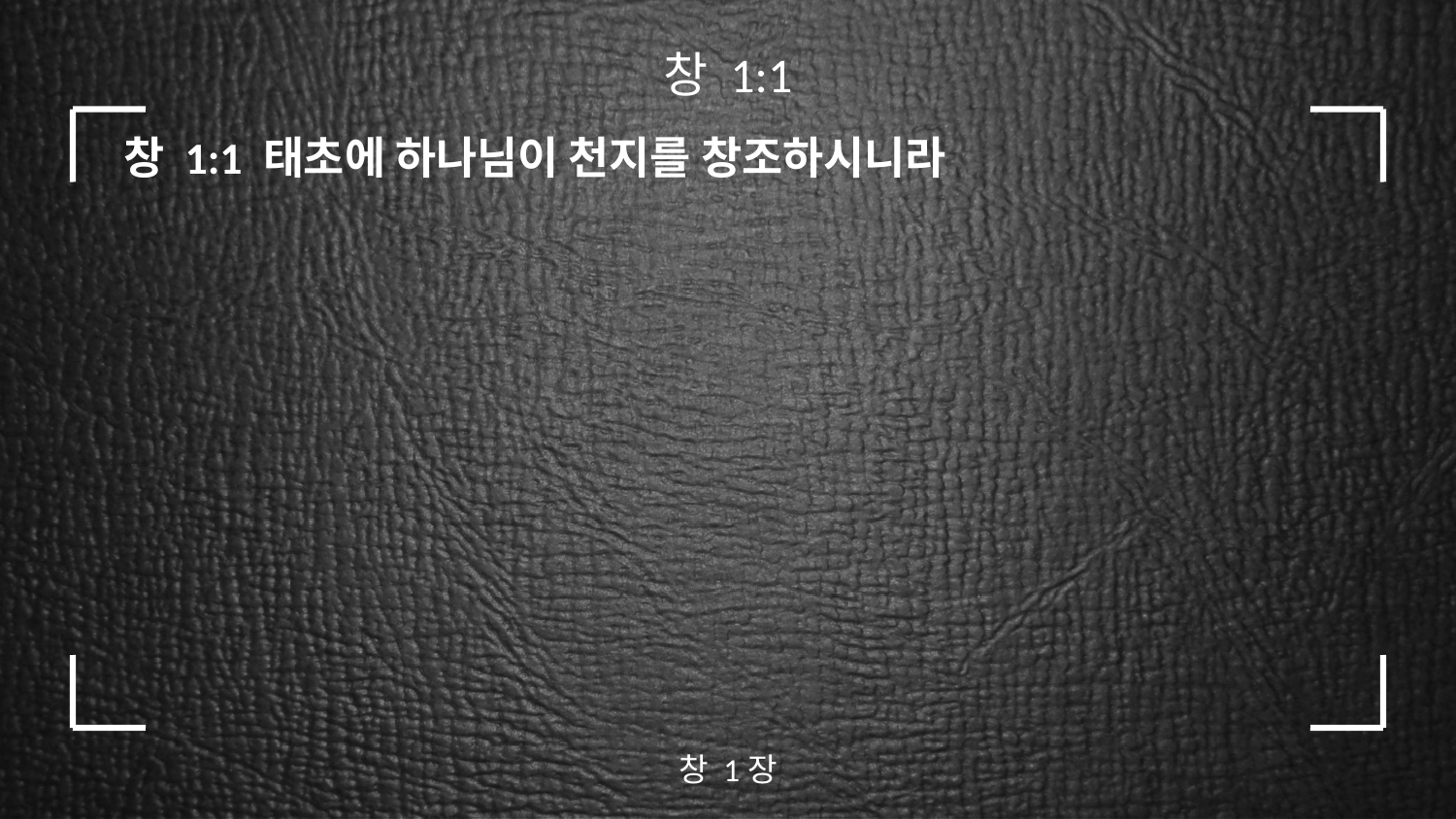

창 1:1

창 1:1 태초에 하나님이 천지를 창조하시니라

창 1장